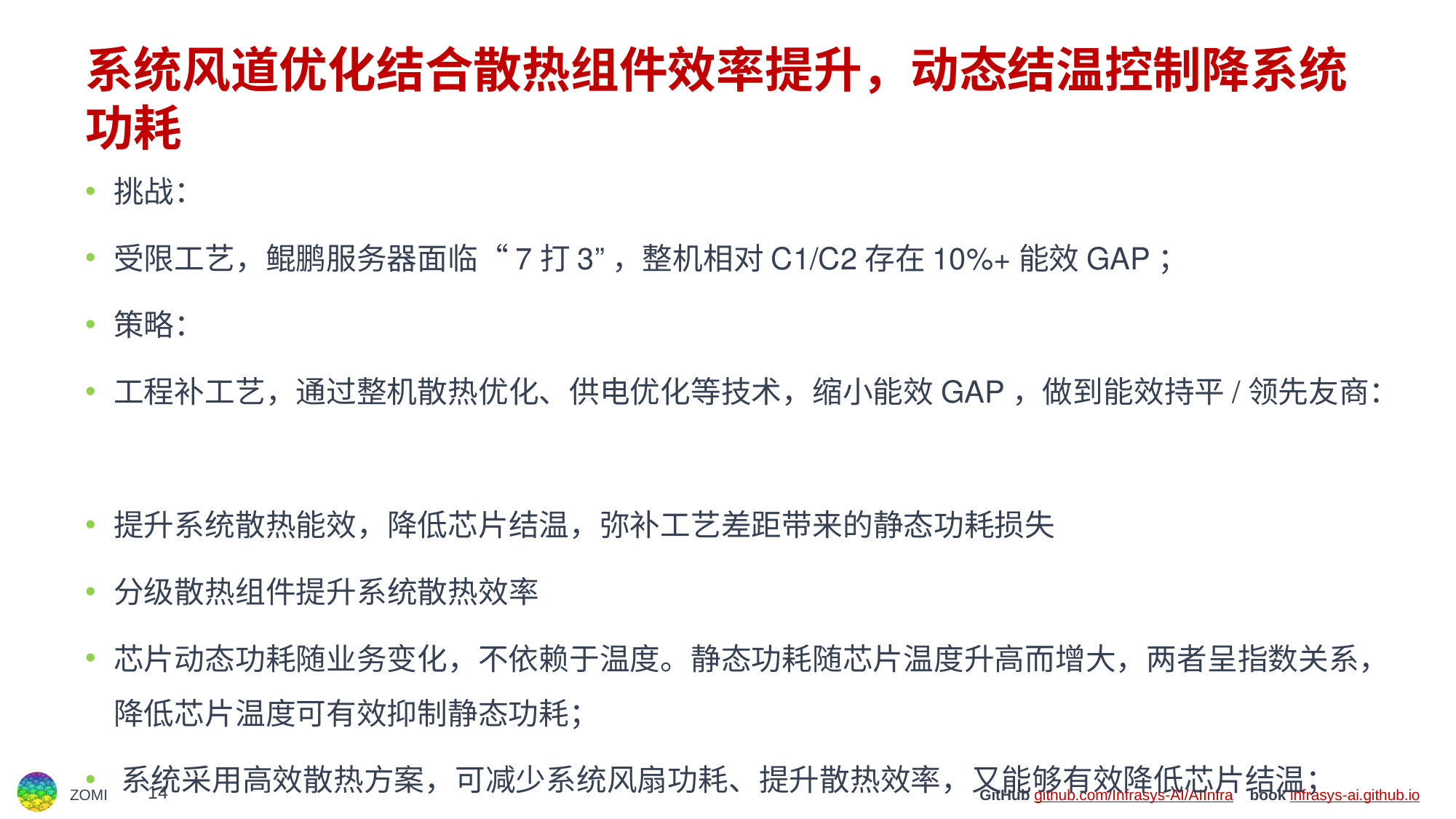

# 系统风道优化结合散热组件效率提升，动态结温控制降系统功耗
挑战：
受限工艺，鲲鹏服务器面临“7打3”，整机相对C1/C2存在10%+能效GAP；
策略：
工程补工艺，通过整机散热优化、供电优化等技术，缩小能效GAP，做到能效持平/领先友商：

提升系统散热能效，降低芯片结温，弥补工艺差距带来的静态功耗损失
分级散热组件提升系统散热效率
芯片动态功耗随业务变化，不依赖于温度。静态功耗随芯片温度升高而增大，两者呈指数关系，降低芯片温度可有效抑制静态功耗；
﻿系统采用高效散热方案，可减少系统风扇功耗、提升散热效率，又能够有效降低芯片结温；